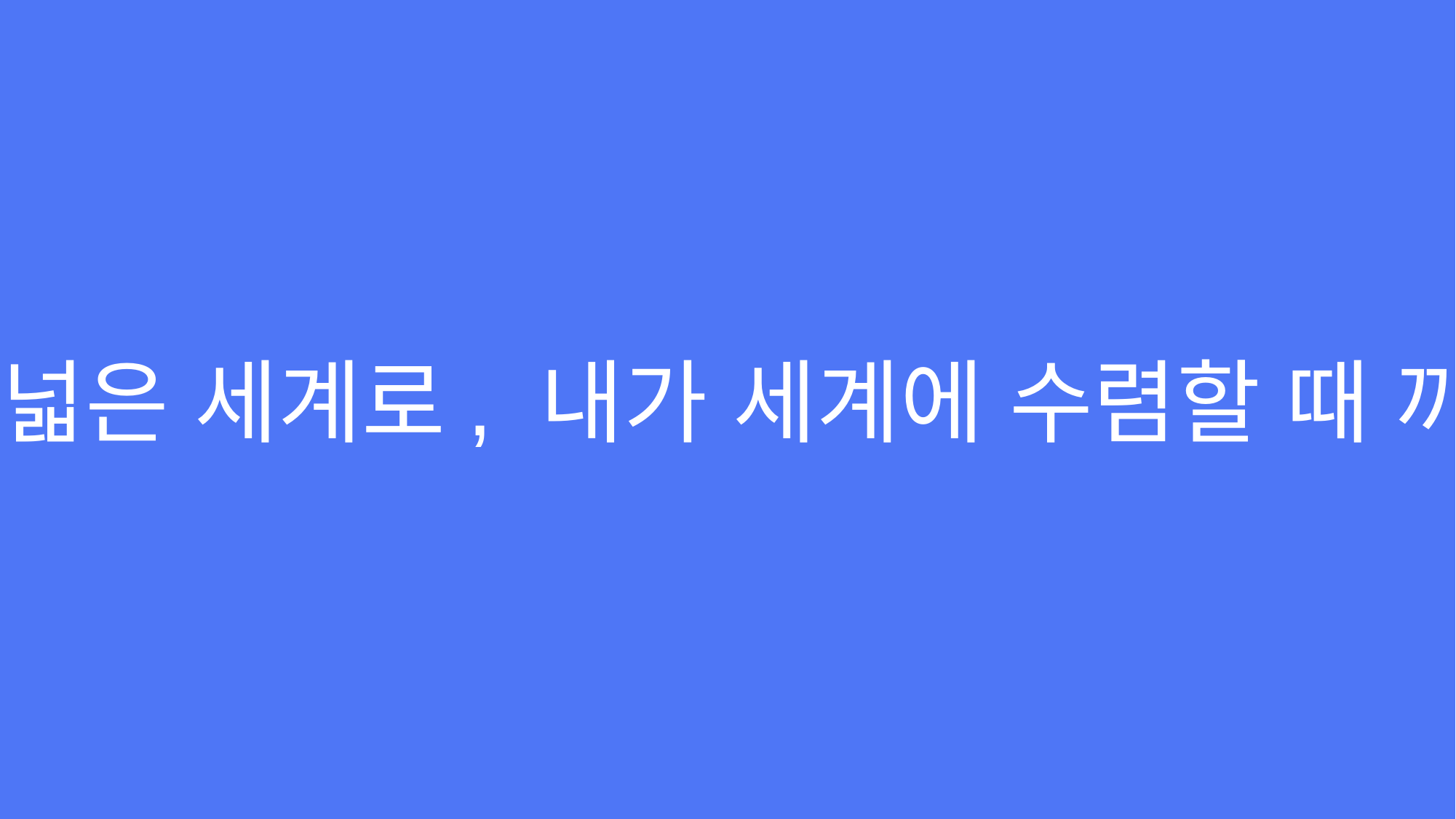

더 넓은 세계로, 내가 세계에 수렴할 때 까지